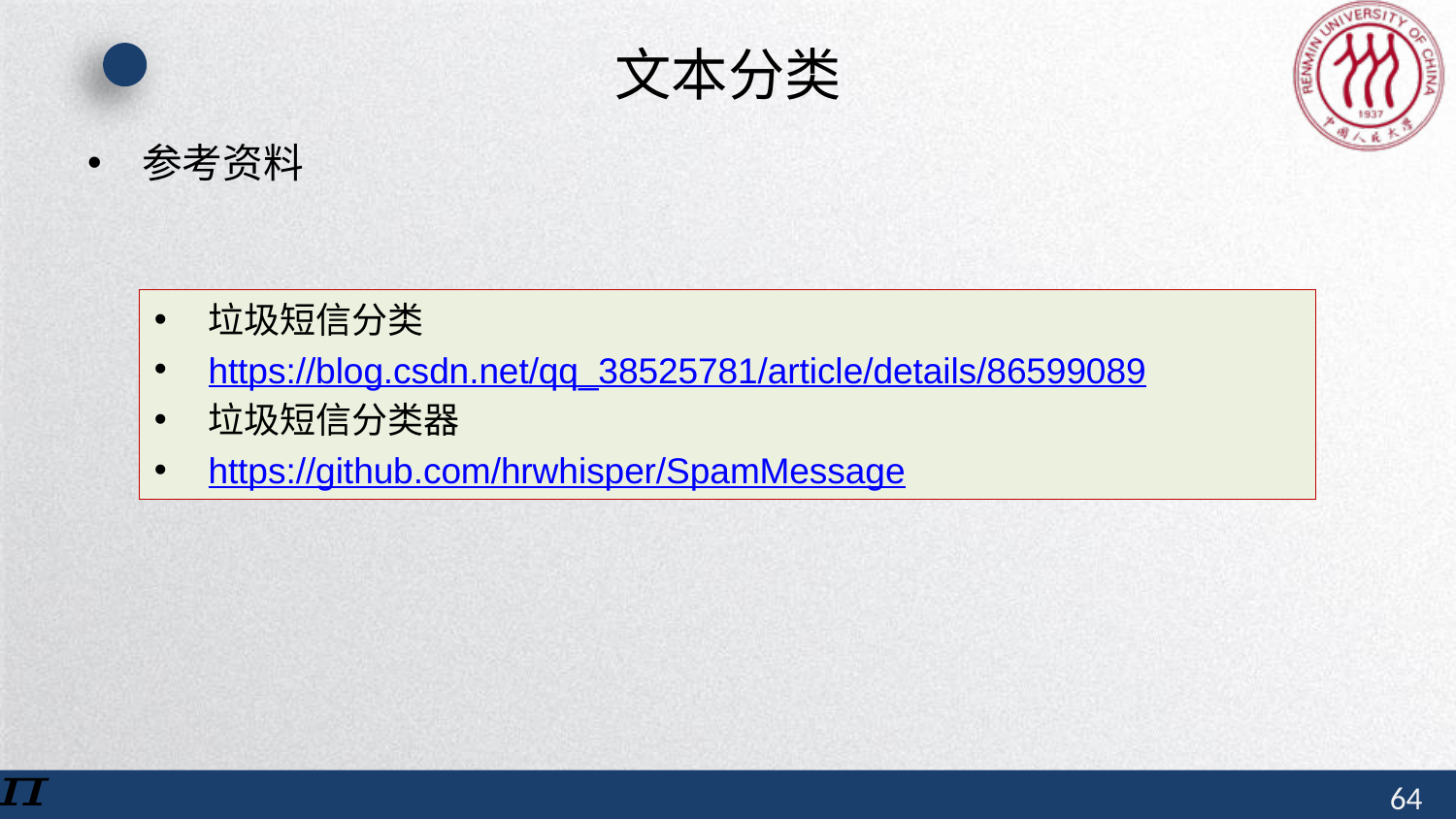

# 文本分类
参考资料
垃圾短信分类
https://blog.csdn.net/qq_38525781/article/details/86599089
垃圾短信分类器
https://github.com/hrwhisper/SpamMessage